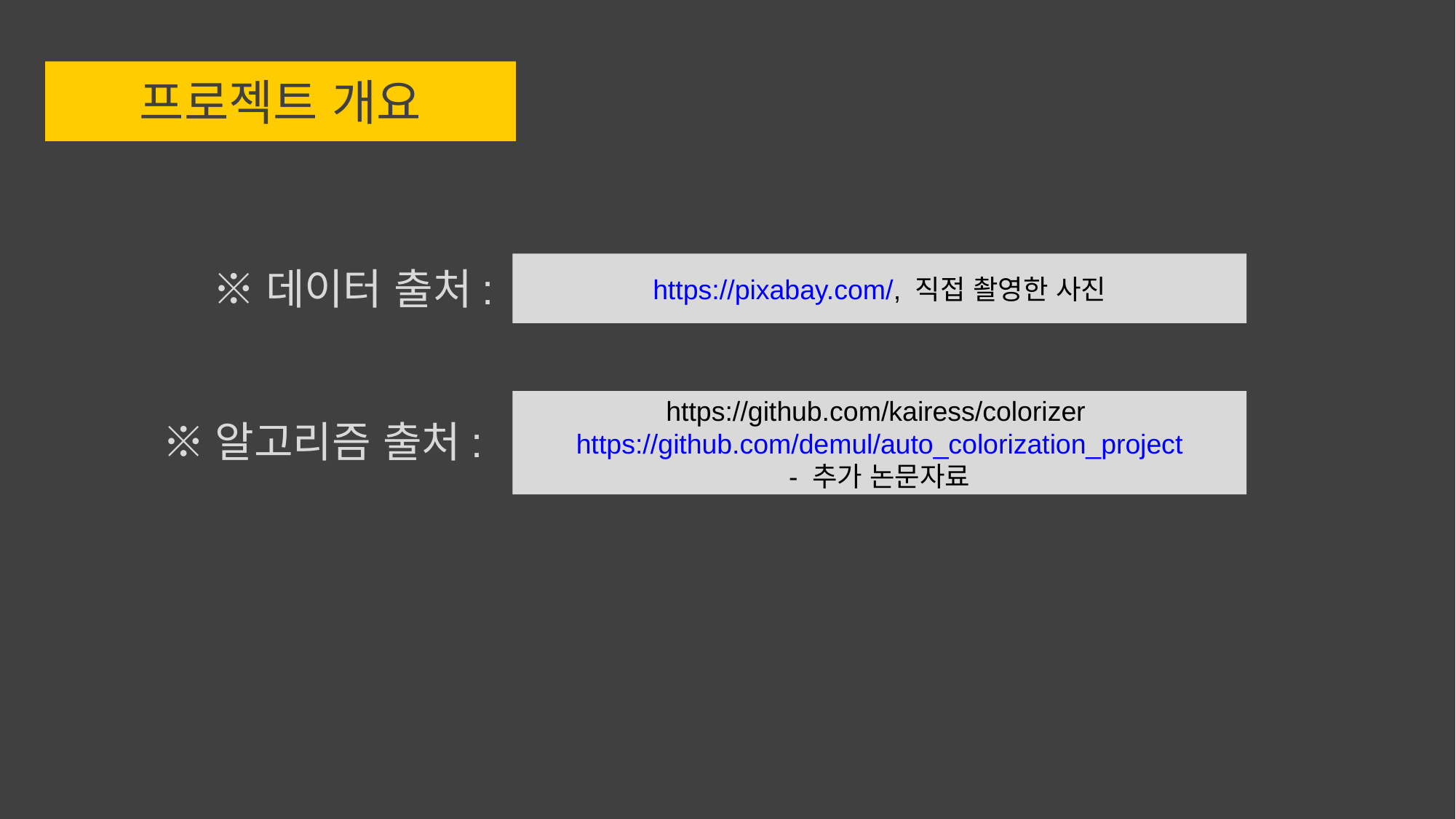

프로젝트 개요
https://pixabay.com/, 직접 촬영한 사진
※데이터 출처:
https://github.com/kairess/colorizer https://github.com/demul/auto_colorization_project
 - 추가 논문자료
※알고리즘 출처: